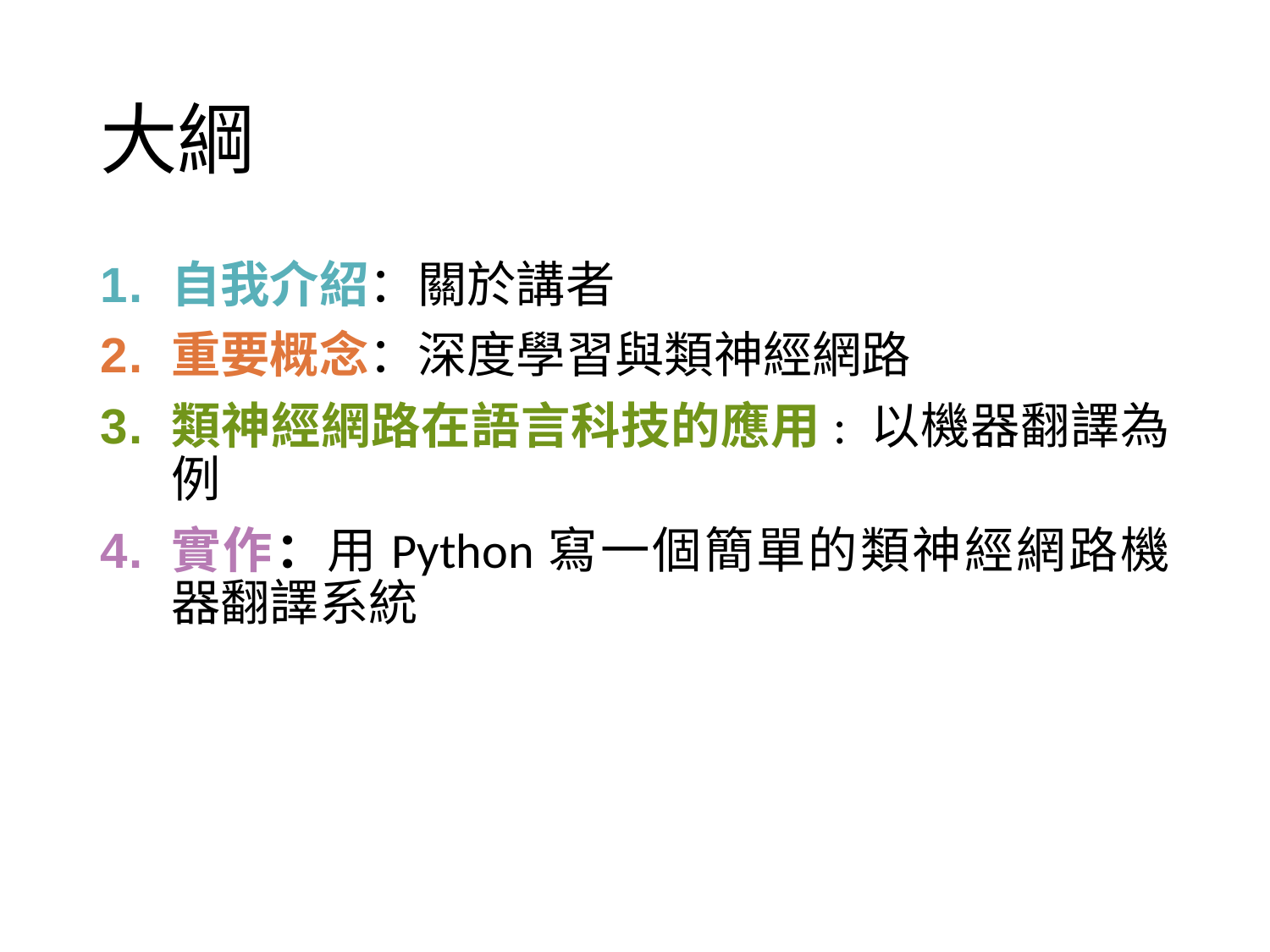

# 大綱
自我介紹：關於講者
重要概念：深度學習與類神經網路
類神經網路在語言科技的應用: 以機器翻譯為例
實作：用Python寫一個簡單的類神經網路機器翻譯系統